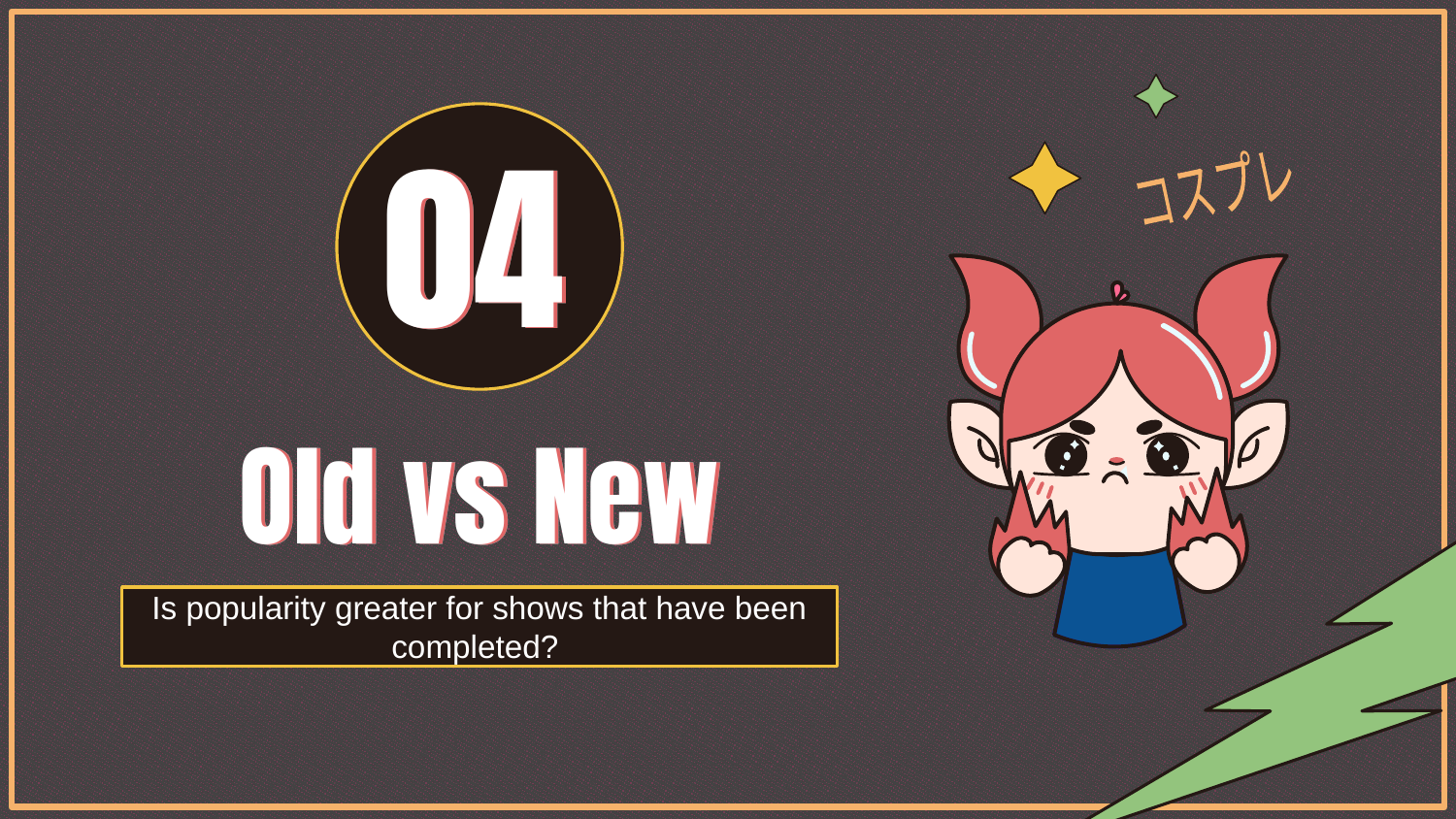

コスプレ
04

# Old vs New
Is popularity greater for shows that have been completed?